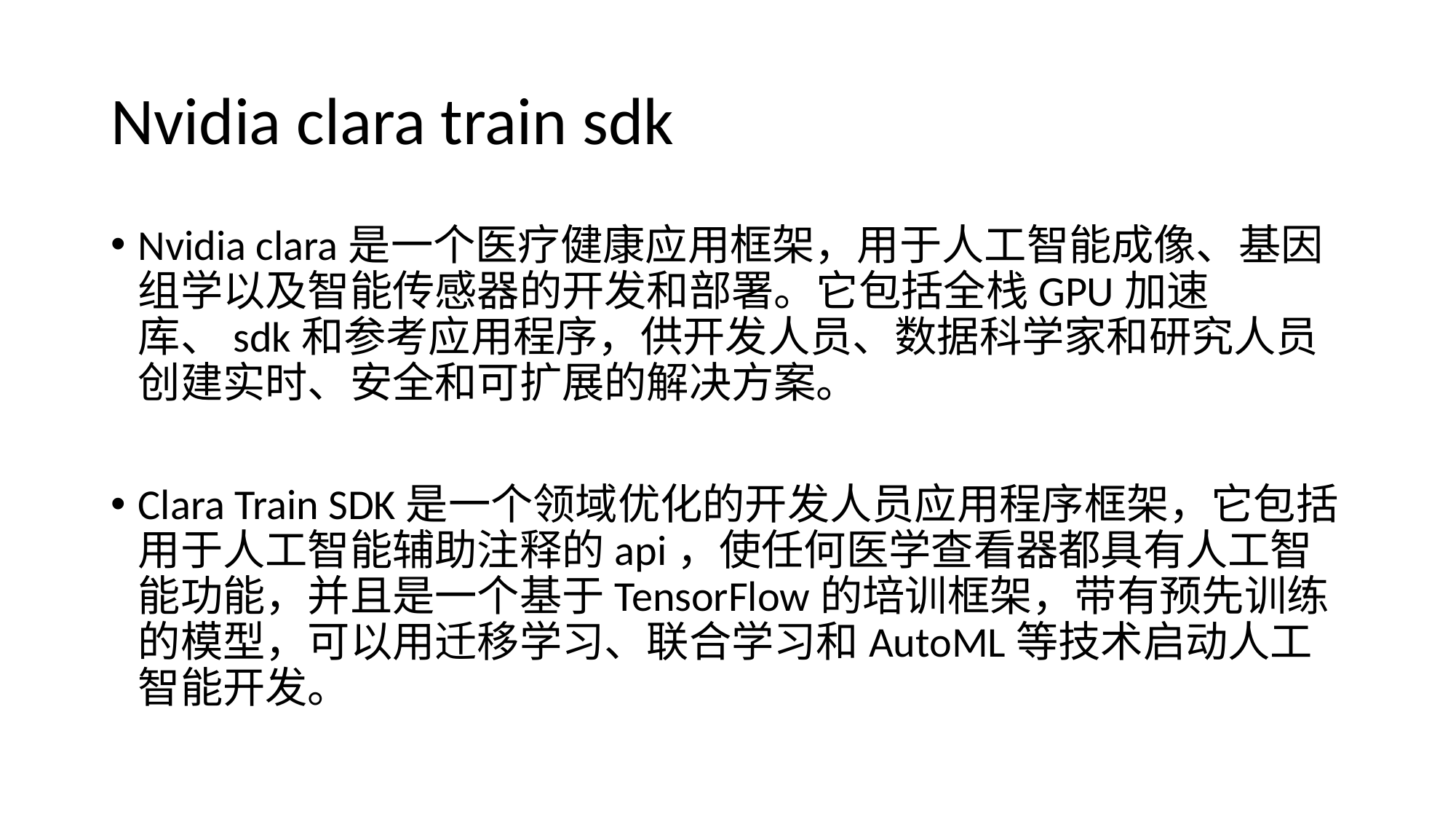

# Nvidia clara train sdk
Nvidia clara是一个医疗健康应用框架，用于人工智能成像、基因组学以及智能传感器的开发和部署。它包括全栈GPU加速库、sdk和参考应用程序，供开发人员、数据科学家和研究人员创建实时、安全和可扩展的解决方案。

Clara Train SDK是一个领域优化的开发人员应用程序框架，它包括用于人工智能辅助注释的api，使任何医学查看器都具有人工智能功能，并且是一个基于TensorFlow的培训框架，带有预先训练的模型，可以用迁移学习、联合学习和AutoML等技术启动人工智能开发。